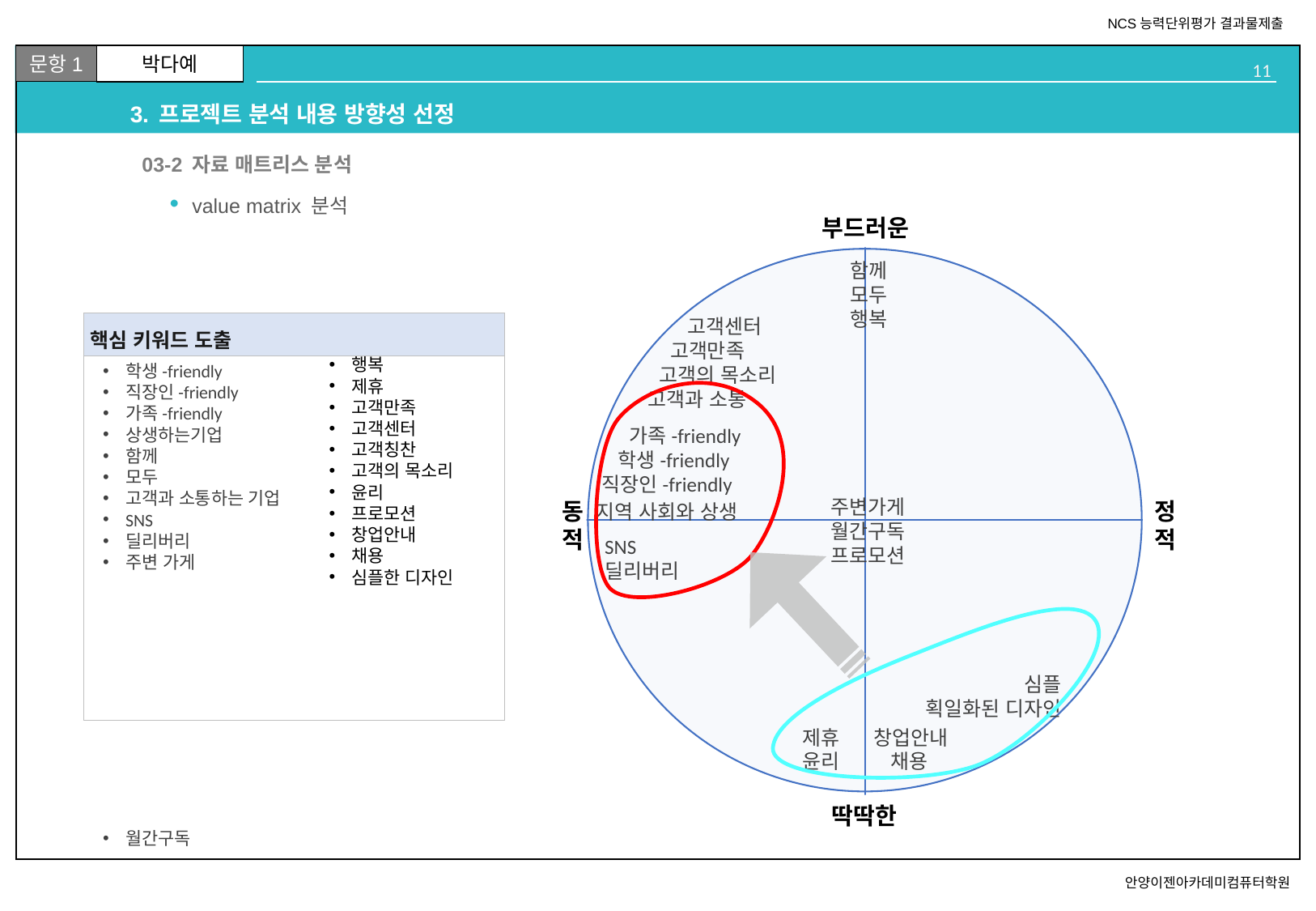

# 3. 프로젝트 분석 내용 방향성 선정
02
03-2 자료 매트리스 분석
value matrix 분석
함께
모두
행복

        고객센터
     고객만족
   고객의 목소리
 고객과 소통

학생-friendly
직장인-friendly
가족-friendly
상생하는기업
함께
모두
고객과 소통하는 기업
SNS
딜리버리
주변 가게

월간구독
행복
제휴
고객만족
고객센터
고객칭찬
고객의 목소리
윤리
프로모션
창업안내
채용
심플한 디자인

    가족-friendly
  학생-friendly
직장인-friendly

주변가게
월간구독
프로모션
지역 사회와 상생

SNS
딜리버리

심플
획일화된 디자인
제휴      창업안내
윤리         채용